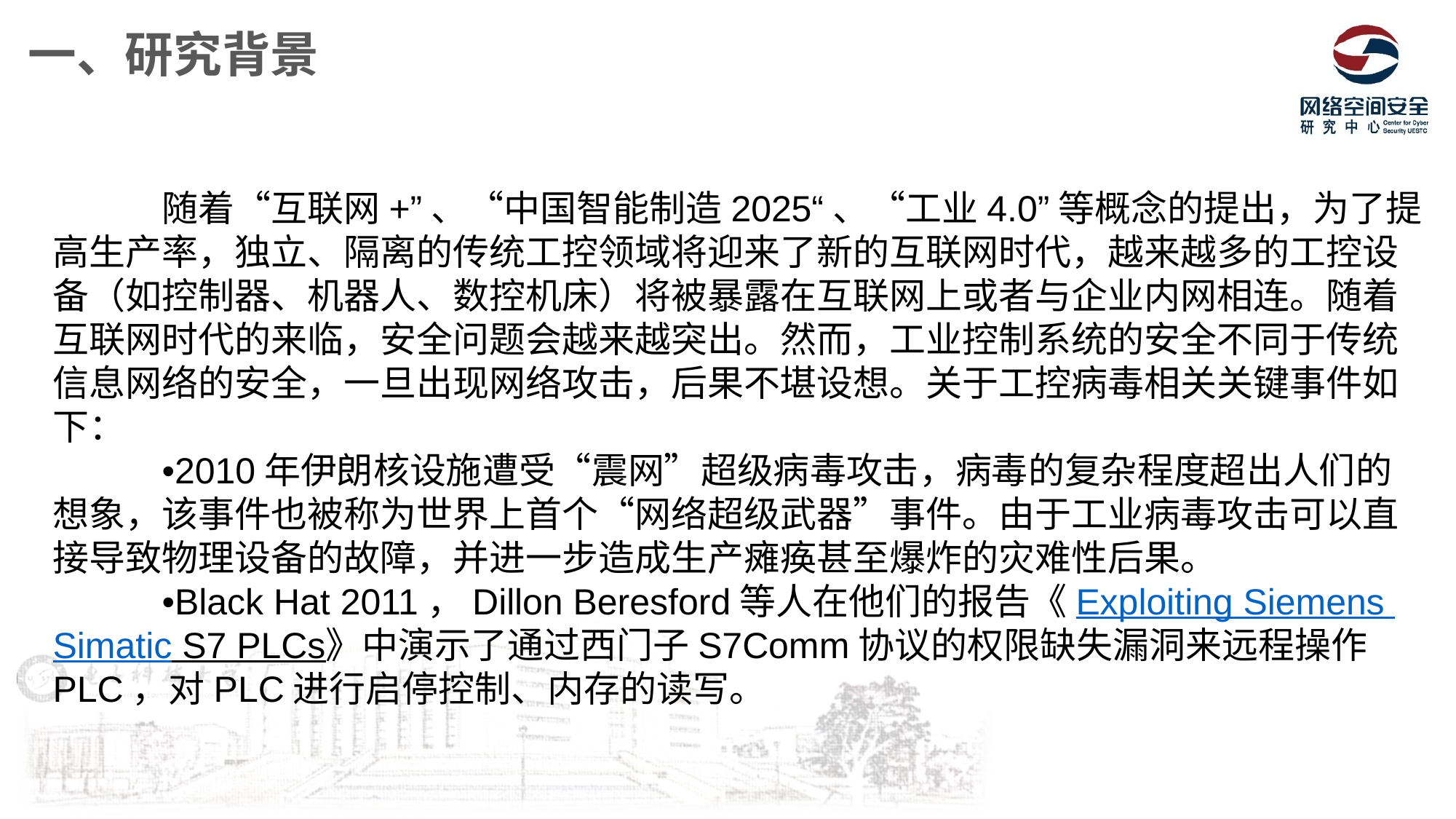

一、研究背景
	随着“互联网+”、“中国智能制造2025“、“工业4.0”等概念的提出，为了提高生产率，独立、隔离的传统工控领域将迎来了新的互联网时代，越来越多的工控设备（如控制器、机器人、数控机床）将被暴露在互联网上或者与企业内网相连。随着互联网时代的来临，安全问题会越来越突出。然而，工业控制系统的安全不同于传统信息网络的安全，一旦出现网络攻击，后果不堪设想。关于工控病毒相关关键事件如下：
	•2010年伊朗核设施遭受“震网”超级病毒攻击，病毒的复杂程度超出人们的想象，该事件也被称为世界上首个“网络超级武器”事件。由于工业病毒攻击可以直接导致物理设备的故障，并进一步造成生产瘫痪甚至爆炸的灾难性后果。
	•Black Hat 2011，Dillon Beresford等人在他们的报告《Exploiting Siemens Simatic S7 PLCs》中演示了通过西门子S7Comm协议的权限缺失漏洞来远程操作PLC，对PLC进行启停控制、内存的读写。